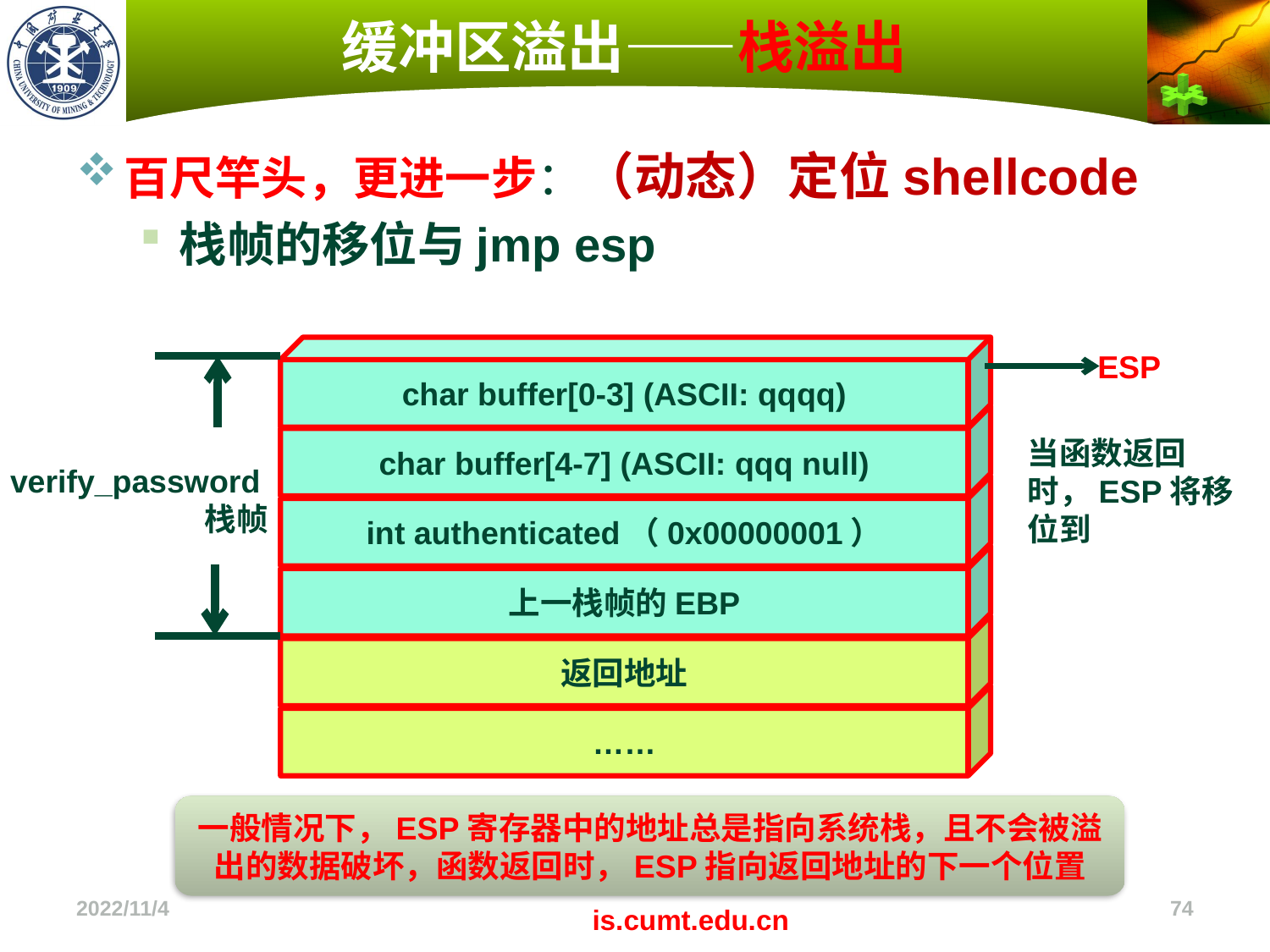

# 缓冲区溢出——栈溢出
百尺竿头，更进一步：（动态）定位shellcode
栈帧的移位与jmp esp
char buffer[0-3] (ASCII: qqqq)
ESP
char buffer[4-7] (ASCII: qqq null)
当函数返回时，ESP将移位到
verify_password栈帧
int authenticated（0x00000001）
上一栈帧的EBP
返回地址
……
一般情况下，ESP寄存器中的地址总是指向系统栈，且不会被溢出的数据破坏，函数返回时，ESP指向返回地址的下一个位置
2022/11/4
74
is.cumt.edu.cn